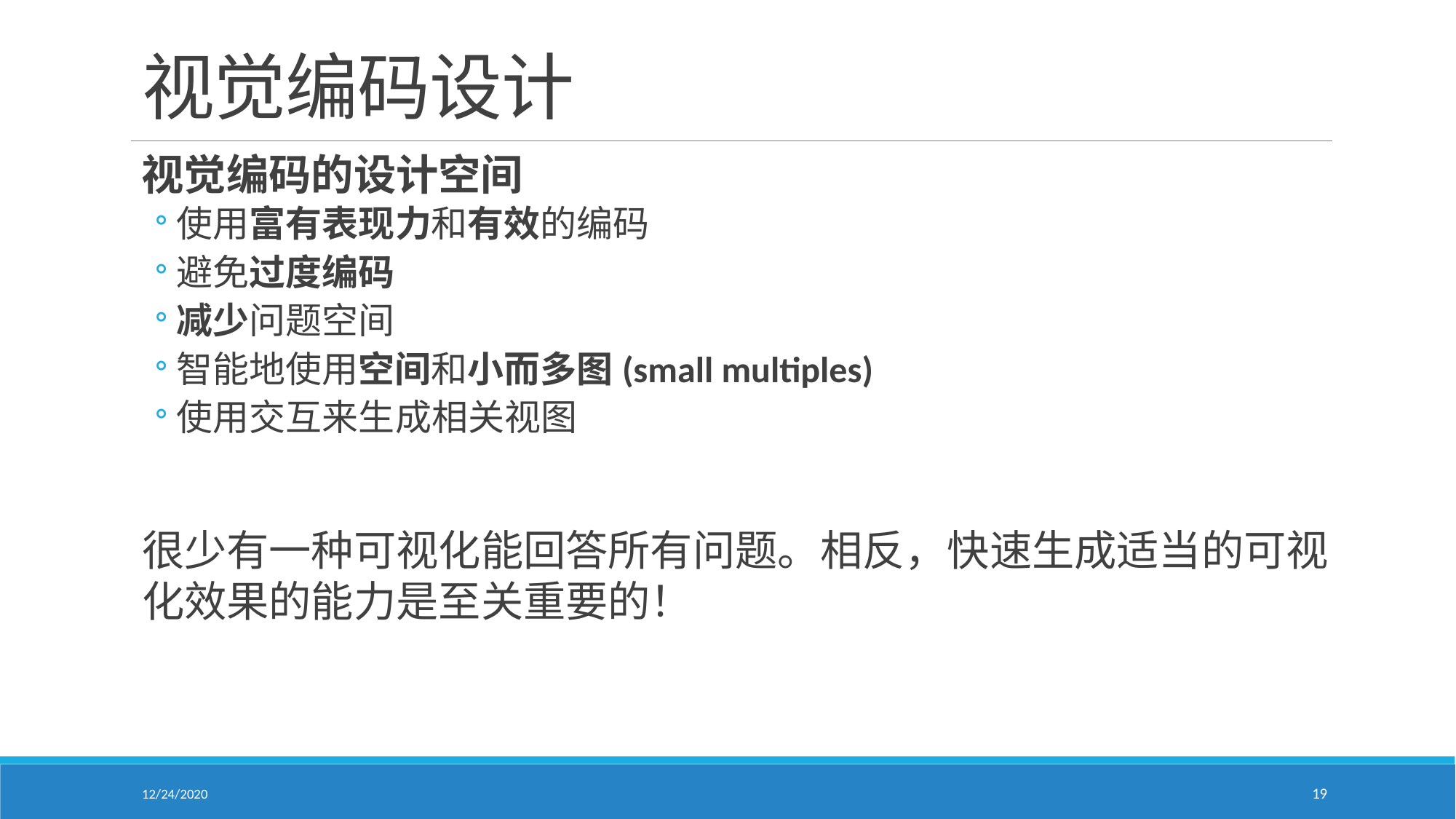

# 视觉编码设计
视觉编码的设计空间
使用富有表现力和有效的编码
避免过度编码
减少问题空间
智能地使用空间和小而多图(small multiples)
使用交互来生成相关视图

很少有一种可视化能回答所有问题。相反，快速生成适当的可视化效果的能力是至关重要的！
12/24/2020
19